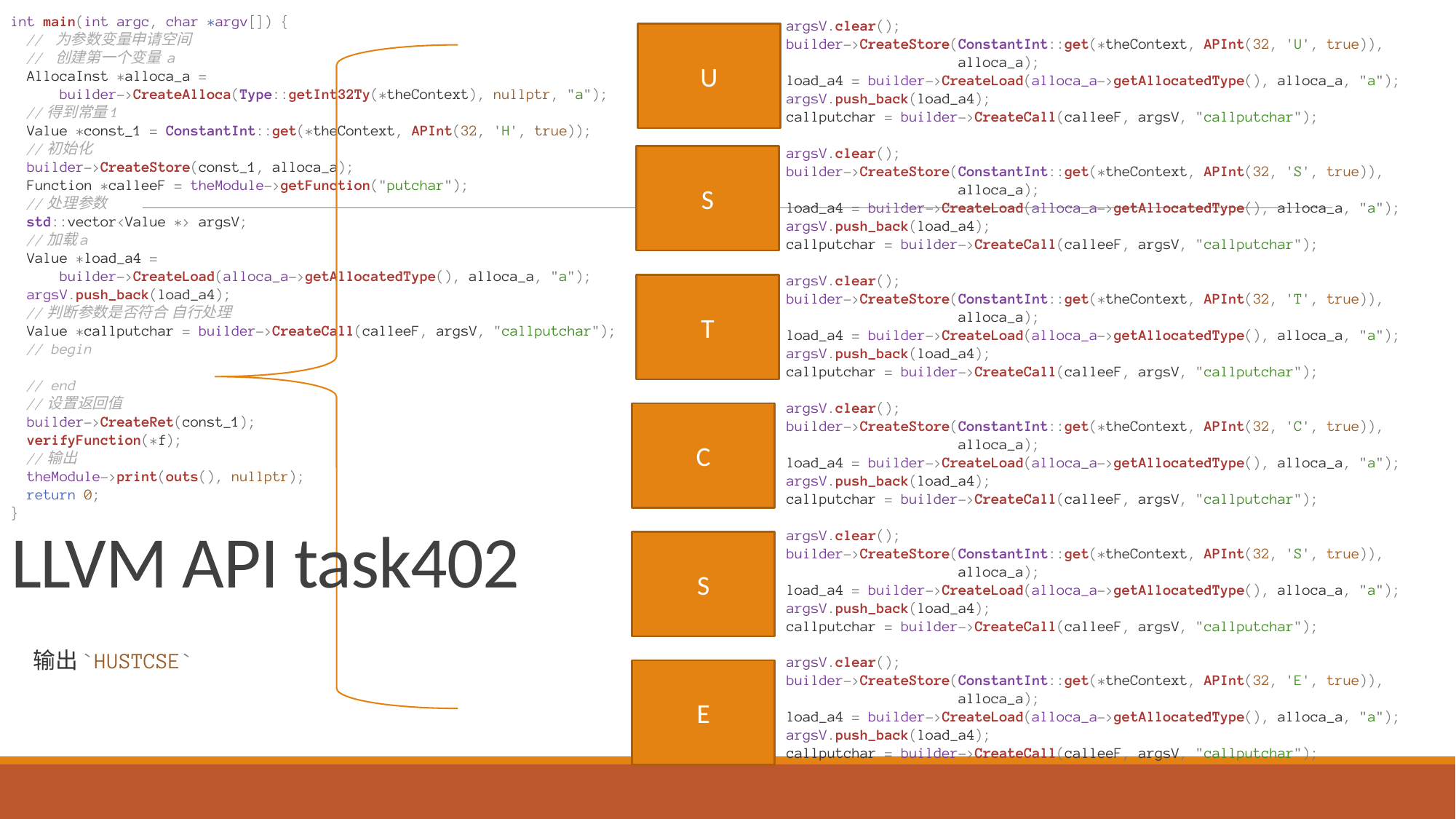

int main(int argc, char *argv[]) {
  // 为参数变量申请空间
  // 创建第一个变量 a
  AllocaInst *alloca_a =
      builder->CreateAlloca(Type::getInt32Ty(*theContext), nullptr, "a");
  //得到常量1
  Value *const_1 = ConstantInt::get(*theContext, APInt(32, 'H', true));
  //初始化
  builder->CreateStore(const_1, alloca_a);
  Function *calleeF = theModule->getFunction("putchar");
  //处理参数
  std::vector<Value *> argsV;
  //加载a
  Value *load_a4 =
      builder->CreateLoad(alloca_a->getAllocatedType(), alloca_a, "a");
  argsV.push_back(load_a4);
  //判断参数是否符合 自行处理
  Value *callputchar = builder->CreateCall(calleeF, argsV, "callputchar");
  // begin

  // end
  //设置返回值
  builder->CreateRet(const_1);
  verifyFunction(*f);
  //输出
  theModule->print(outs(), nullptr);
  return 0;
}
  argsV.clear();
  builder->CreateStore(ConstantInt::get(*theContext, APInt(32, 'U', true)),
                       alloca_a);
  load_a4 = builder->CreateLoad(alloca_a->getAllocatedType(), alloca_a, "a");
  argsV.push_back(load_a4);
  callputchar = builder->CreateCall(calleeF, argsV, "callputchar");
  argsV.clear();
  builder->CreateStore(ConstantInt::get(*theContext, APInt(32, 'S', true)),
                       alloca_a);
  load_a4 = builder->CreateLoad(alloca_a->getAllocatedType(), alloca_a, "a");
  argsV.push_back(load_a4);
  callputchar = builder->CreateCall(calleeF, argsV, "callputchar");
  argsV.clear();
  builder->CreateStore(ConstantInt::get(*theContext, APInt(32, 'T', true)),
                       alloca_a);
  load_a4 = builder->CreateLoad(alloca_a->getAllocatedType(), alloca_a, "a");
  argsV.push_back(load_a4);
  callputchar = builder->CreateCall(calleeF, argsV, "callputchar");
  argsV.clear();
  builder->CreateStore(ConstantInt::get(*theContext, APInt(32, 'C', true)),
                       alloca_a);
  load_a4 = builder->CreateLoad(alloca_a->getAllocatedType(), alloca_a, "a");
  argsV.push_back(load_a4);
  callputchar = builder->CreateCall(calleeF, argsV, "callputchar");
  argsV.clear();
  builder->CreateStore(ConstantInt::get(*theContext, APInt(32, 'S', true)),
                       alloca_a);
  load_a4 = builder->CreateLoad(alloca_a->getAllocatedType(), alloca_a, "a");
  argsV.push_back(load_a4);
  callputchar = builder->CreateCall(calleeF, argsV, "callputchar");
  argsV.clear();
  builder->CreateStore(ConstantInt::get(*theContext, APInt(32, 'E', true)),
                       alloca_a);
  load_a4 = builder->CreateLoad(alloca_a->getAllocatedType(), alloca_a, "a");
  argsV.push_back(load_a4);
  callputchar = builder->CreateCall(calleeF, argsV, "callputchar");

U

S
T
C
# LLVM API task402
S
输出`HUSTCSE`

E